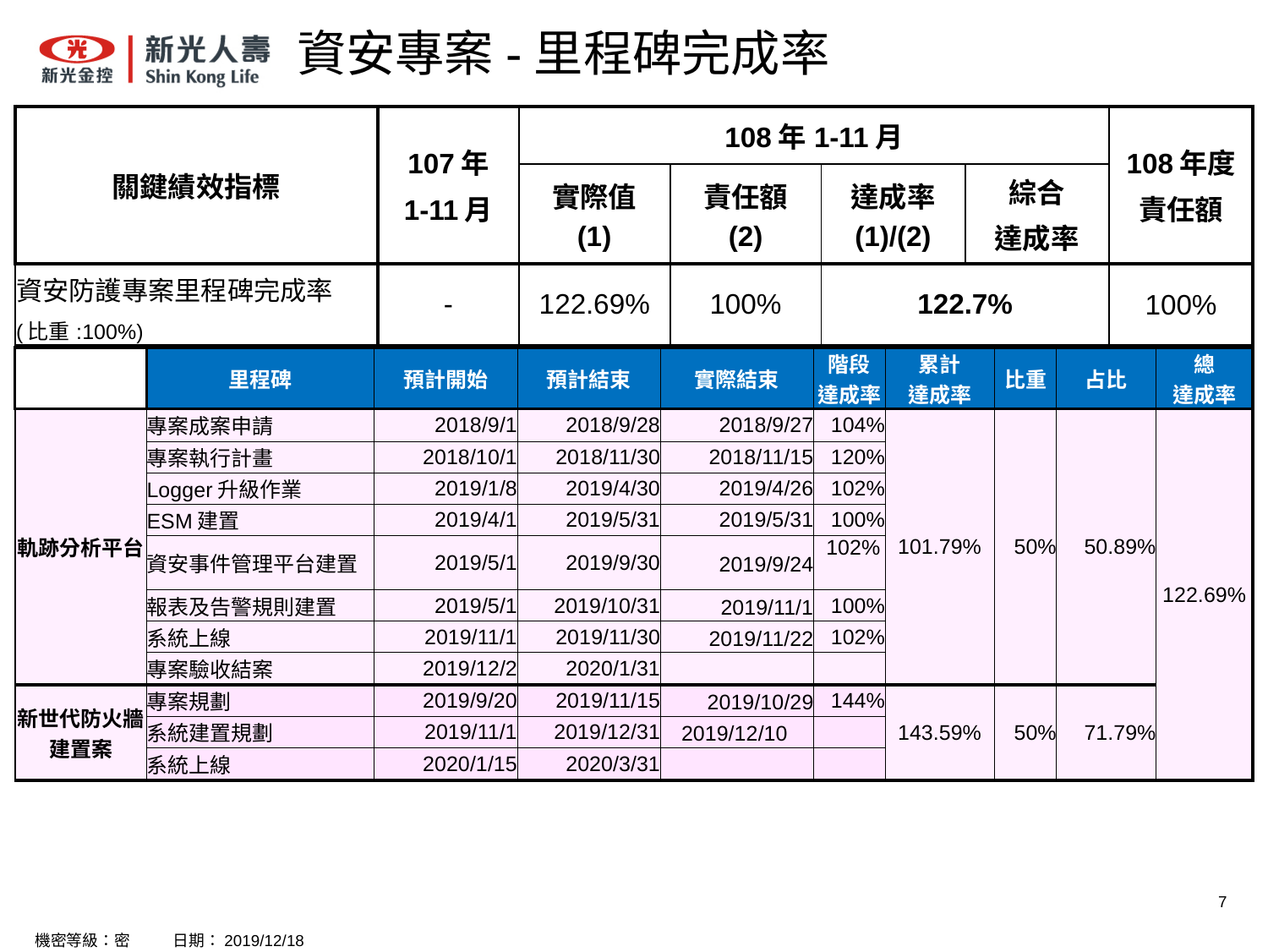

# 資安專案-里程碑完成率
| 關鍵績效指標 | 107年 1-11月 | 108年1-11月 |  |  |  | 108年度 責任額 |
| --- | --- | --- | --- | --- | --- | --- |
|  |  | 實際值 (1) | 責任額 (2) | 達成率 (1)/(2) | 綜合 達成率 |  |
| 資安防護專案里程碑完成率 | - | 122.69% | 100% | 122.7% |  | 100% |
| (比重:100%) |  |  |  |  |  |  |
|  | 里程碑 | 預計開始 | 預計結束 | 實際結束 | 階段 達成率 | 累計 達成率 | 比重 | 占比 | 總 達成率 |
| --- | --- | --- | --- | --- | --- | --- | --- | --- | --- |
| 軌跡分析平台 | 專案成案申請 | 2018/9/1 | 2018/9/28 | 2018/9/27 | 104% | 101.79% | 50% | 50.89% | 122.69% |
|  | 專案執行計畫 | 2018/10/1 | 2018/11/30 | 2018/11/15 | 120% |  |  |  |  |
|  | Logger升級作業 | 2019/1/8 | 2019/4/30 | 2019/4/26 | 102% |  |  |  |  |
|  | ESM建置 | 2019/4/1 | 2019/5/31 | 2019/5/31 | 100% |  |  |  |  |
|  | 資安事件管理平台建置 | 2019/5/1 | 2019/9/30 | 2019/9/24 | 102% |  |  |  |  |
|  | 報表及告警規則建置 | 2019/5/1 | 2019/10/31 | 2019/11/1 | 100% |  |  |  |  |
|  | 系統上線 | 2019/11/1 | 2019/11/30 | 2019/11/22 | 102% |  |  |  |  |
|  | 專案驗收結案 | 2019/12/2 | 2020/1/31 |  |  |  |  |  |  |
| 新世代防火牆建置案 | 專案規劃 | 2019/9/20 | 2019/11/15 | 2019/10/29 | 144% | 143.59% | 50% | 71.79% |  |
|  | 系統建置規劃 | 2019/11/1 | 2019/12/31 | 2019/12/10 |  |  |  |  |  |
|  | 系統上線 | 2020/1/15 | 2020/3/31 |  |  |  |  |  |  |
機密等級：密            日期：2019/12/18